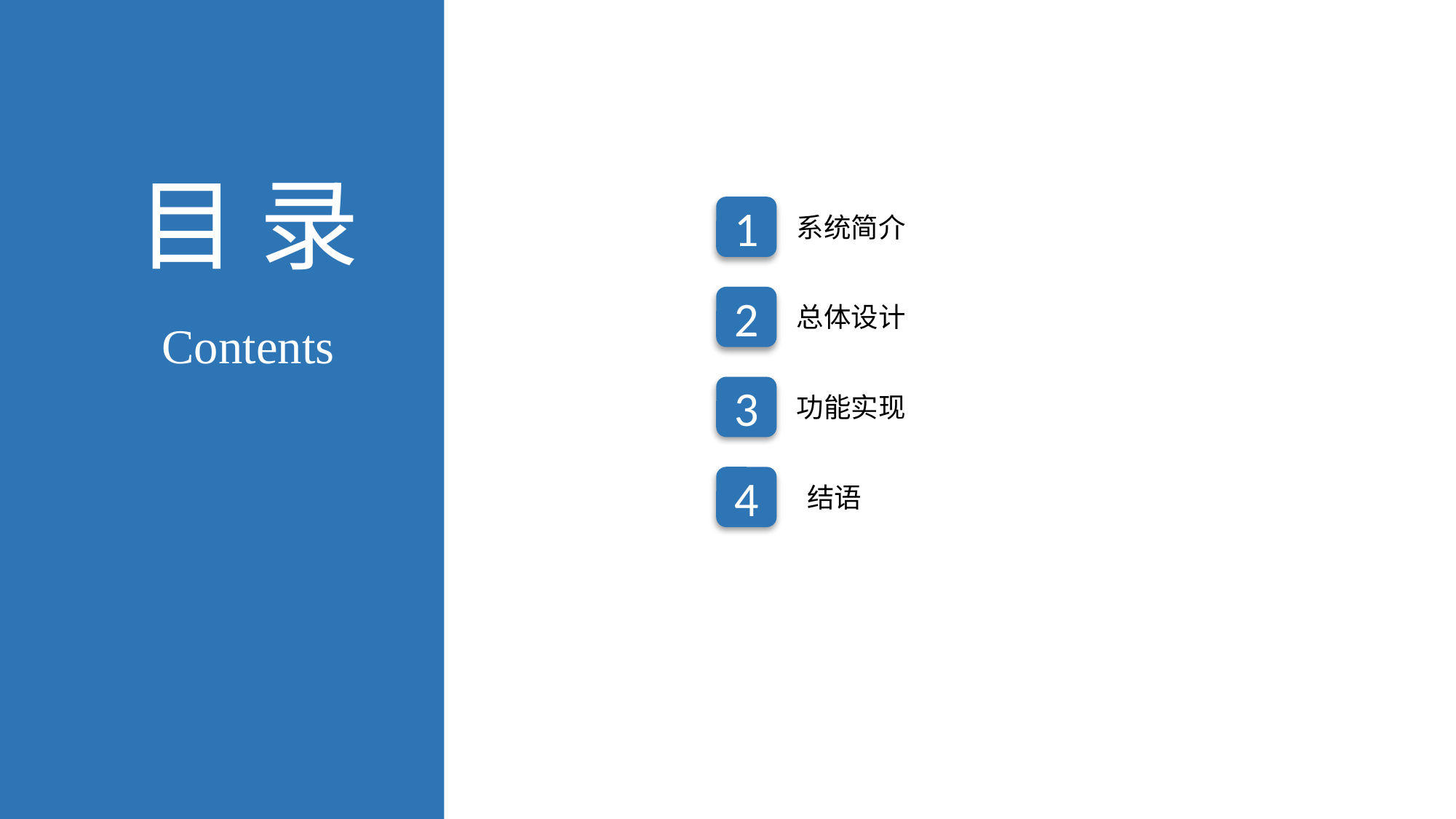

目 录
1
系统简介
2
总体设计
Contents
3
功能实现
4
结语